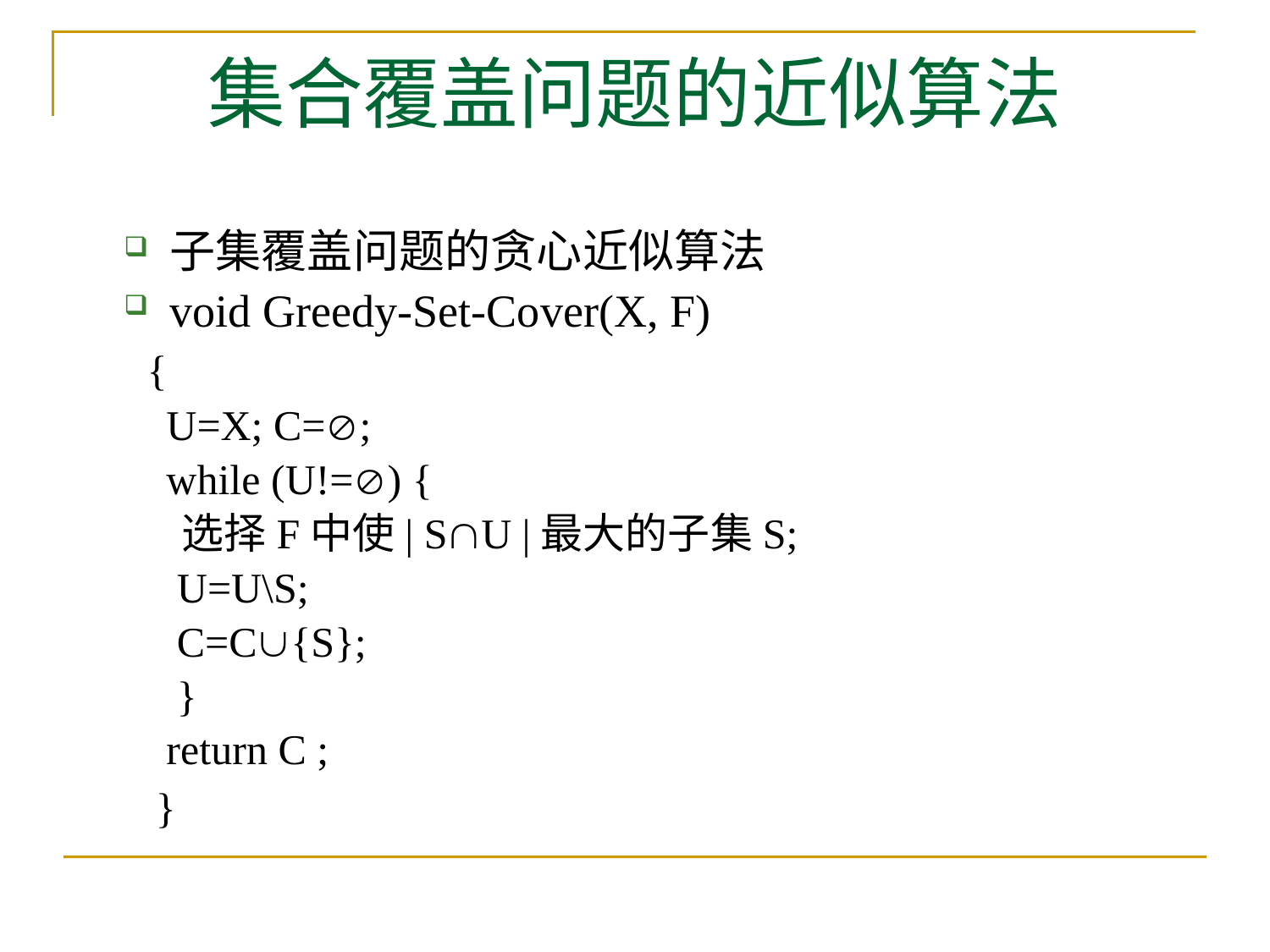

# 集合覆盖问题的近似算法
子集覆盖问题的贪心近似算法
void Greedy-Set-Cover(X, F)
  {
    U=X; C=∅;
    while (U!=∅) {
     选择F中使| S∩U |最大的子集S;
     U=U\S;
     C=C∪{S};
     }
    return C ;
   }